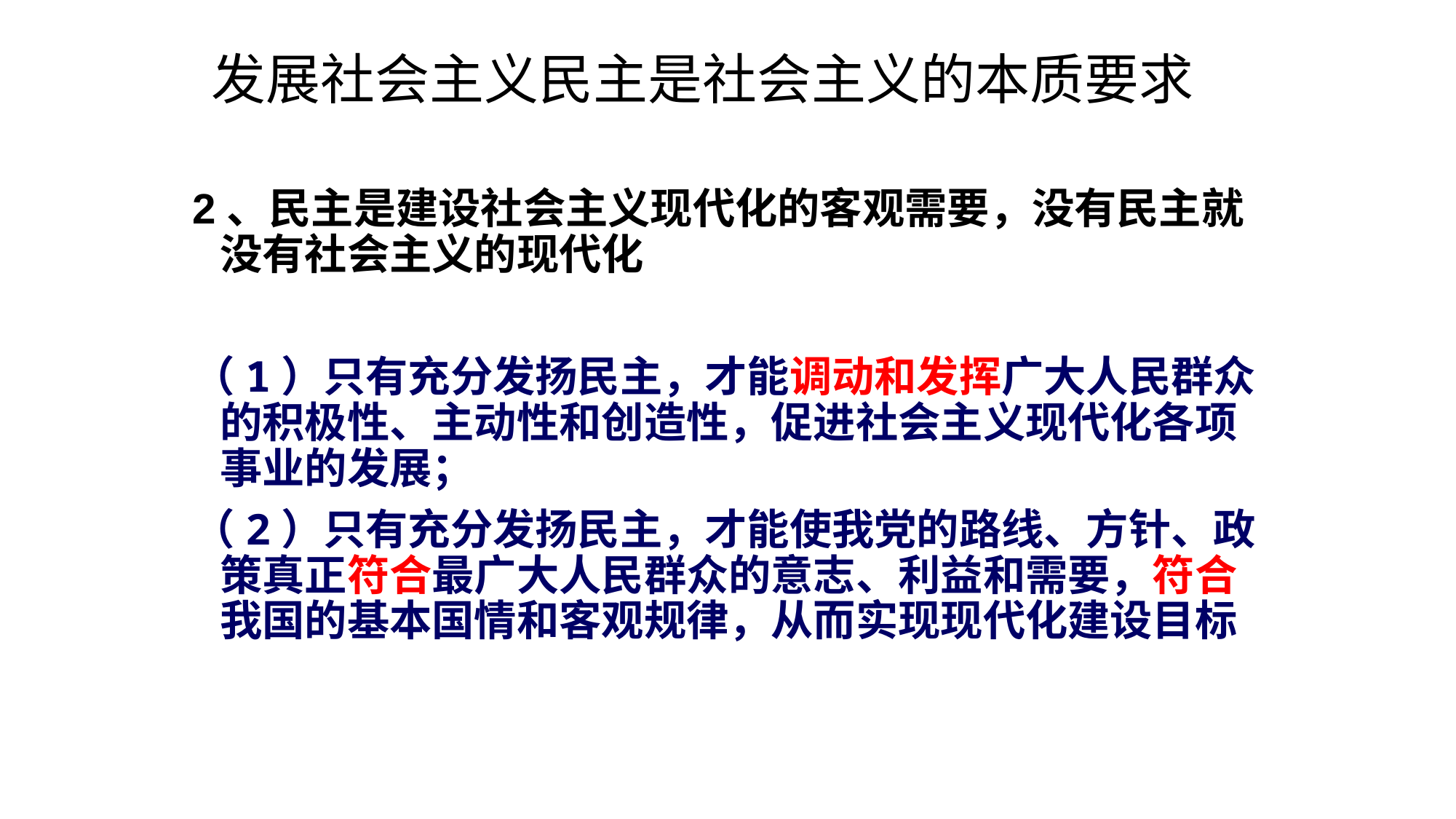

发展社会主义民主是社会主义的本质要求
2、民主是建设社会主义现代化的客观需要，没有民主就没有社会主义的现代化

（1）只有充分发扬民主，才能调动和发挥广大人民群众的积极性、主动性和创造性，促进社会主义现代化各项事业的发展；
（2）只有充分发扬民主，才能使我党的路线、方针、政策真正符合最广大人民群众的意志、利益和需要，符合我国的基本国情和客观规律，从而实现现代化建设目标